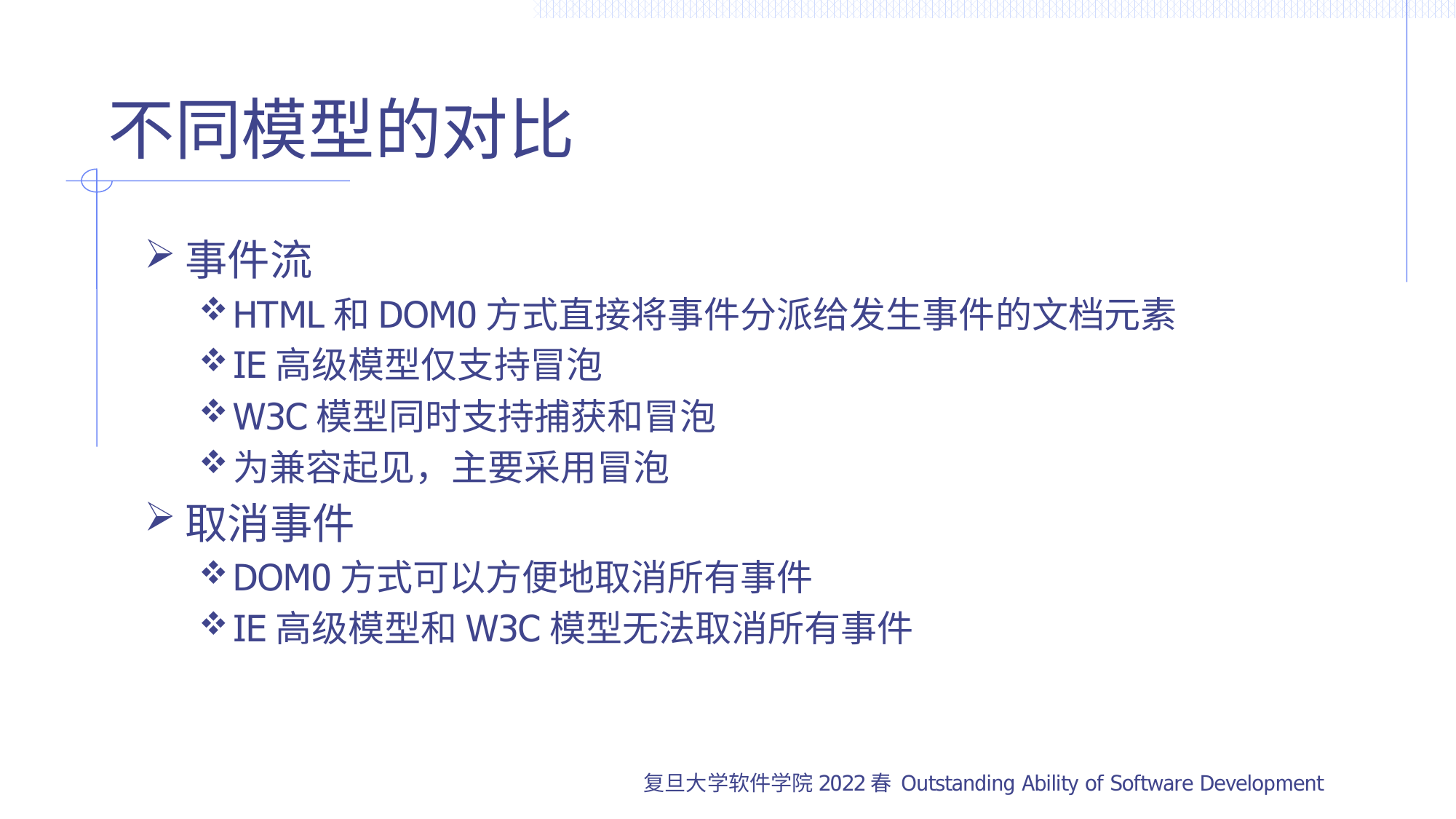

# 不同模型的对比
事件流
HTML和DOM0方式直接将事件分派给发生事件的文档元素
IE高级模型仅支持冒泡
W3C模型同时支持捕获和冒泡
为兼容起见，主要采用冒泡
取消事件
DOM0方式可以方便地取消所有事件
IE高级模型和W3C模型无法取消所有事件